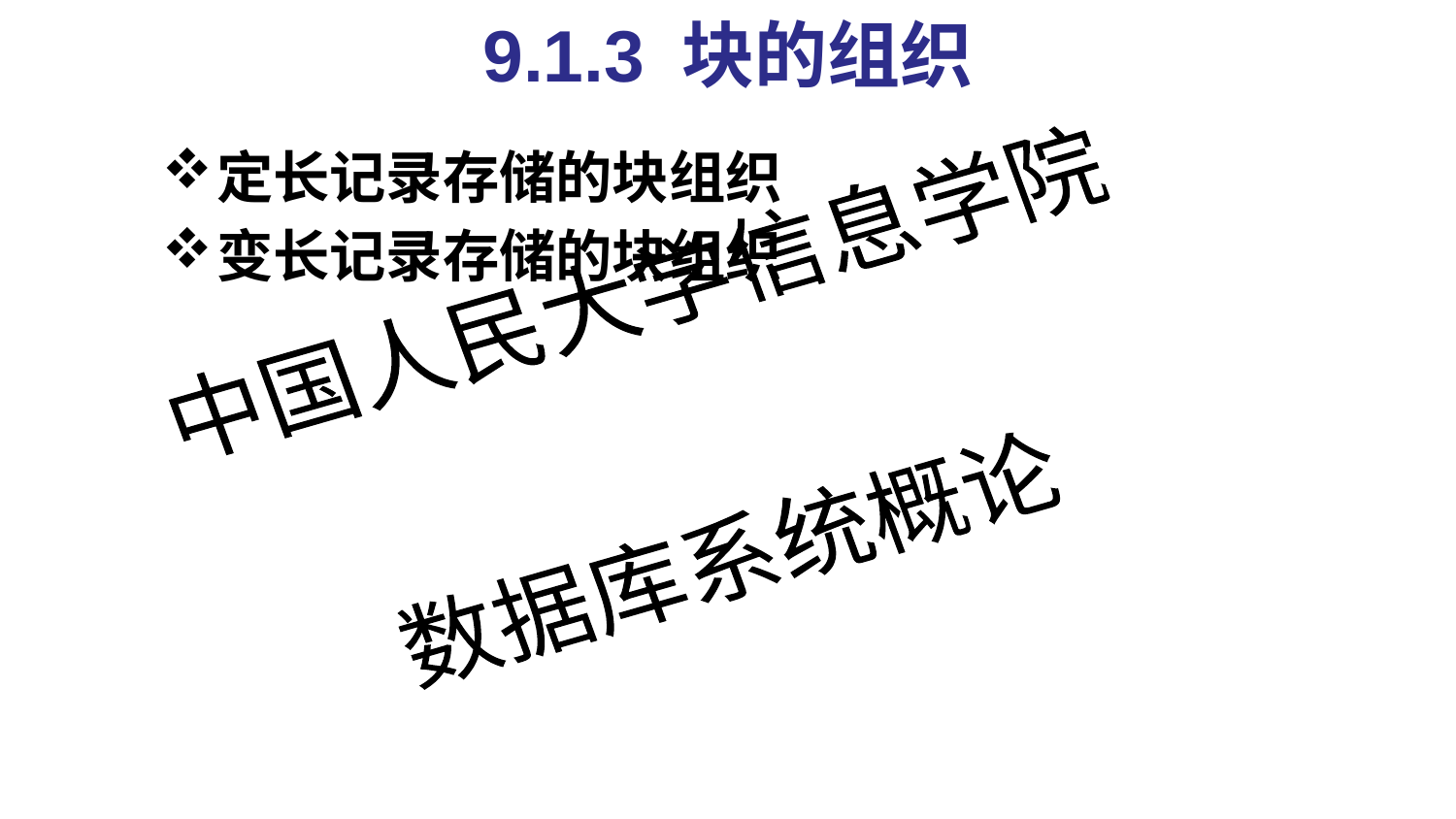

33
# 9.1.3 块的组织
33
定长记录存储的块组织
变长记录存储的块组织